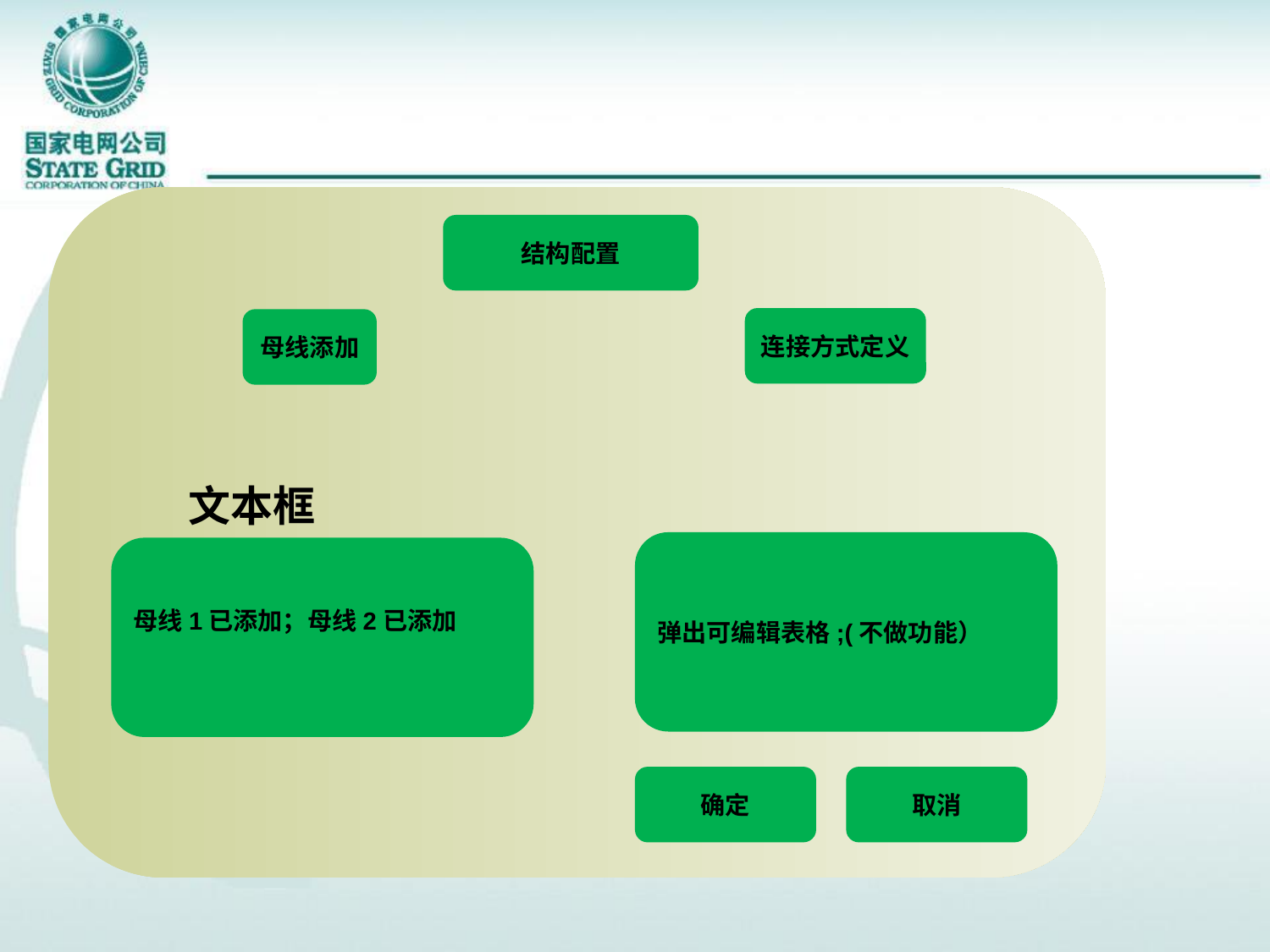

结构配置
连接方式定义
母线添加
文本框
弹出可编辑表格;(不做功能）
母线1已添加；母线2已添加

确定
取消